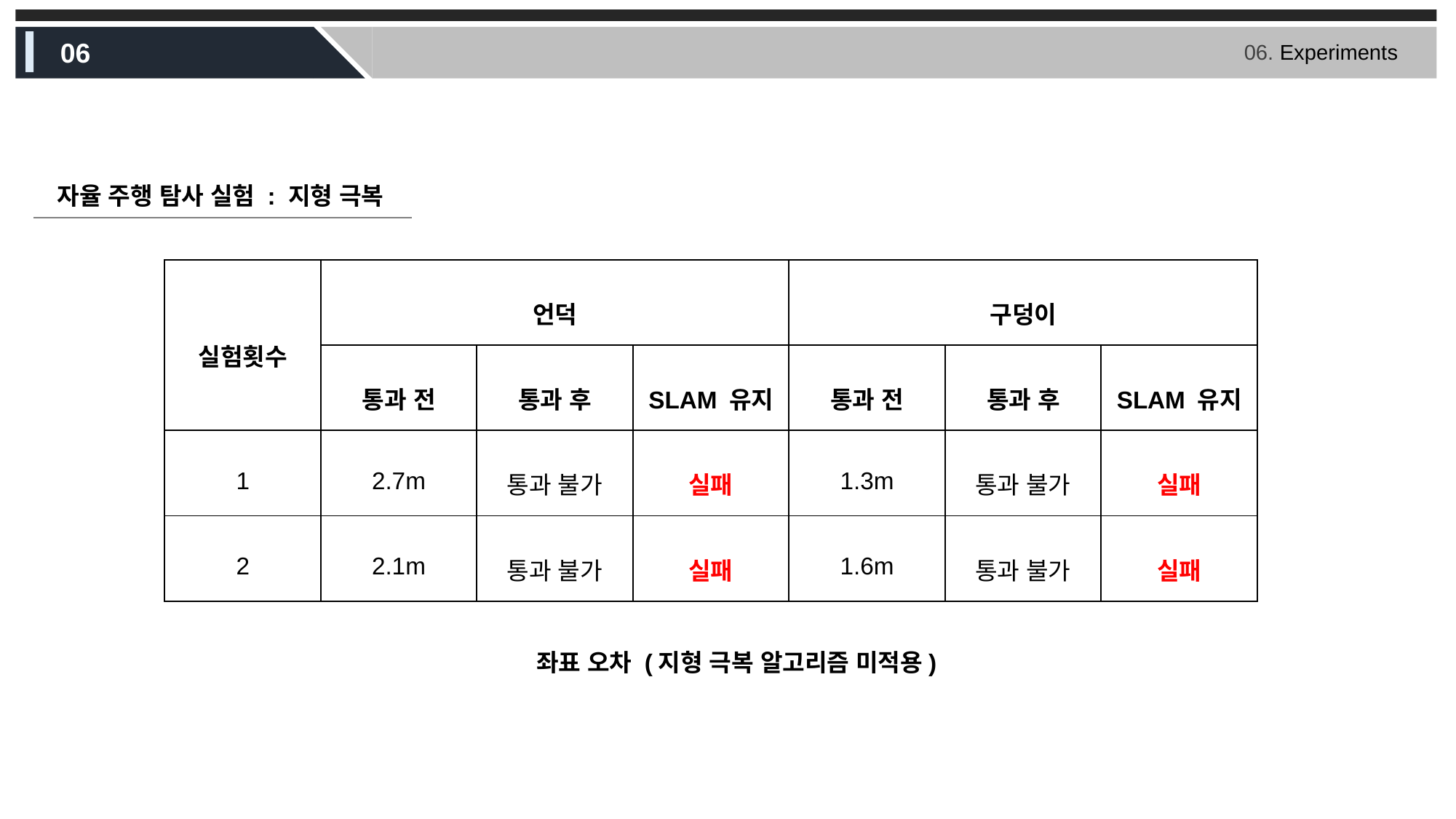

06

06. Experiments
자율 주행 탐사 실험 : 지형 극복
| 실험횟수 | 언덕 |  |  | 구덩이 |  |  |
| --- | --- | --- | --- | --- | --- | --- |
|  | 통과 전 | 통과 후 | SLAM 유지 | 통과 전 | 통과 후 | SLAM 유지 |
| 1 | 2.7m | 통과 불가 | 실패 | 1.3m | 통과 불가 | 실패 |
| 2 | 2.1m | 통과 불가 | 실패 | 1.6m | 통과 불가 | 실패 |
 좌표 오차 (지형 극복 알고리즘 미적용)